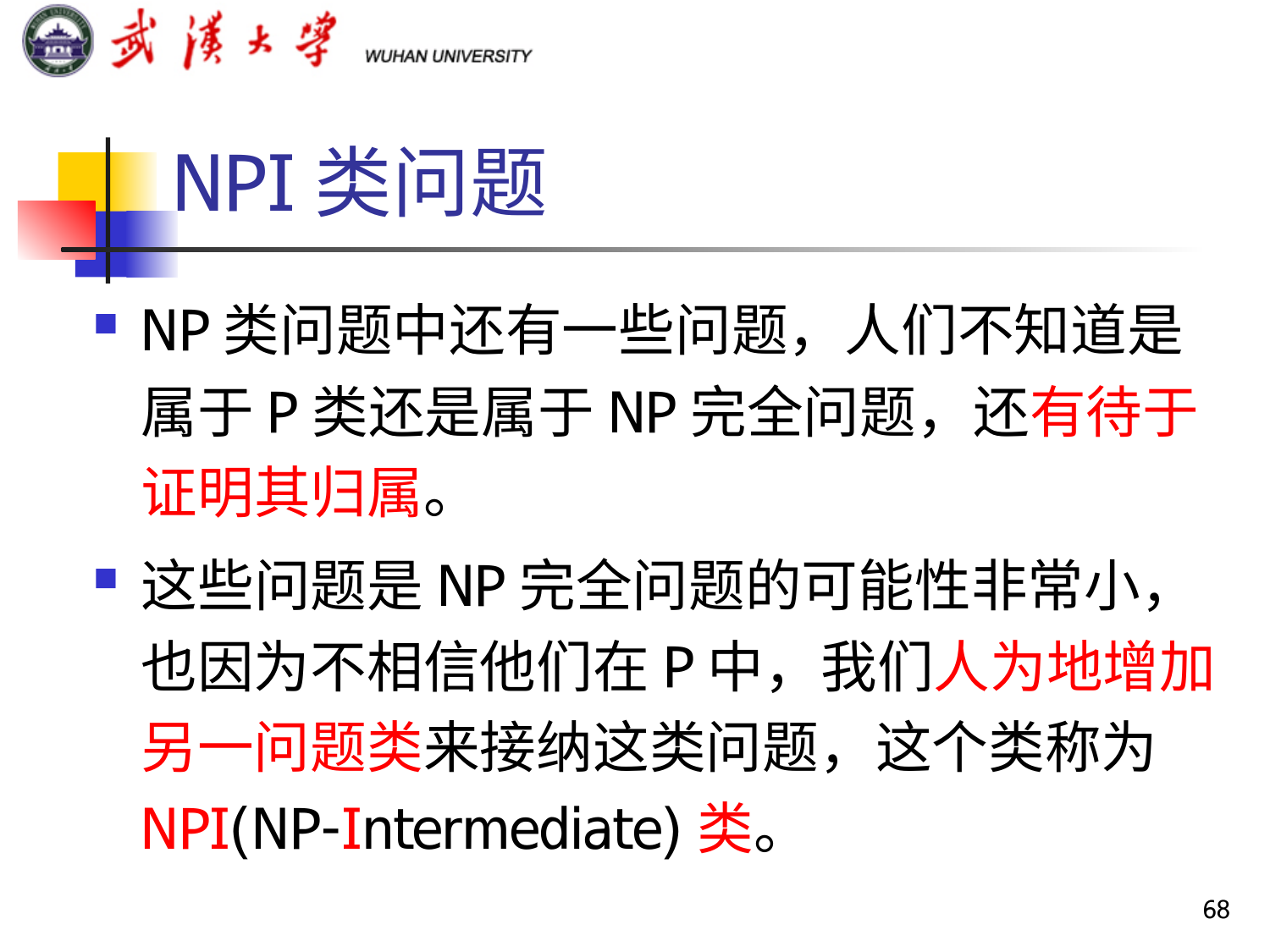

# NPI类问题
NP类问题中还有一些问题，人们不知道是属于P类还是属于NP完全问题，还有待于证明其归属。
这些问题是NP完全问题的可能性非常小，也因为不相信他们在P中，我们人为地增加另一问题类来接纳这类问题，这个类称为NPI(NP-Intermediate)类。
68